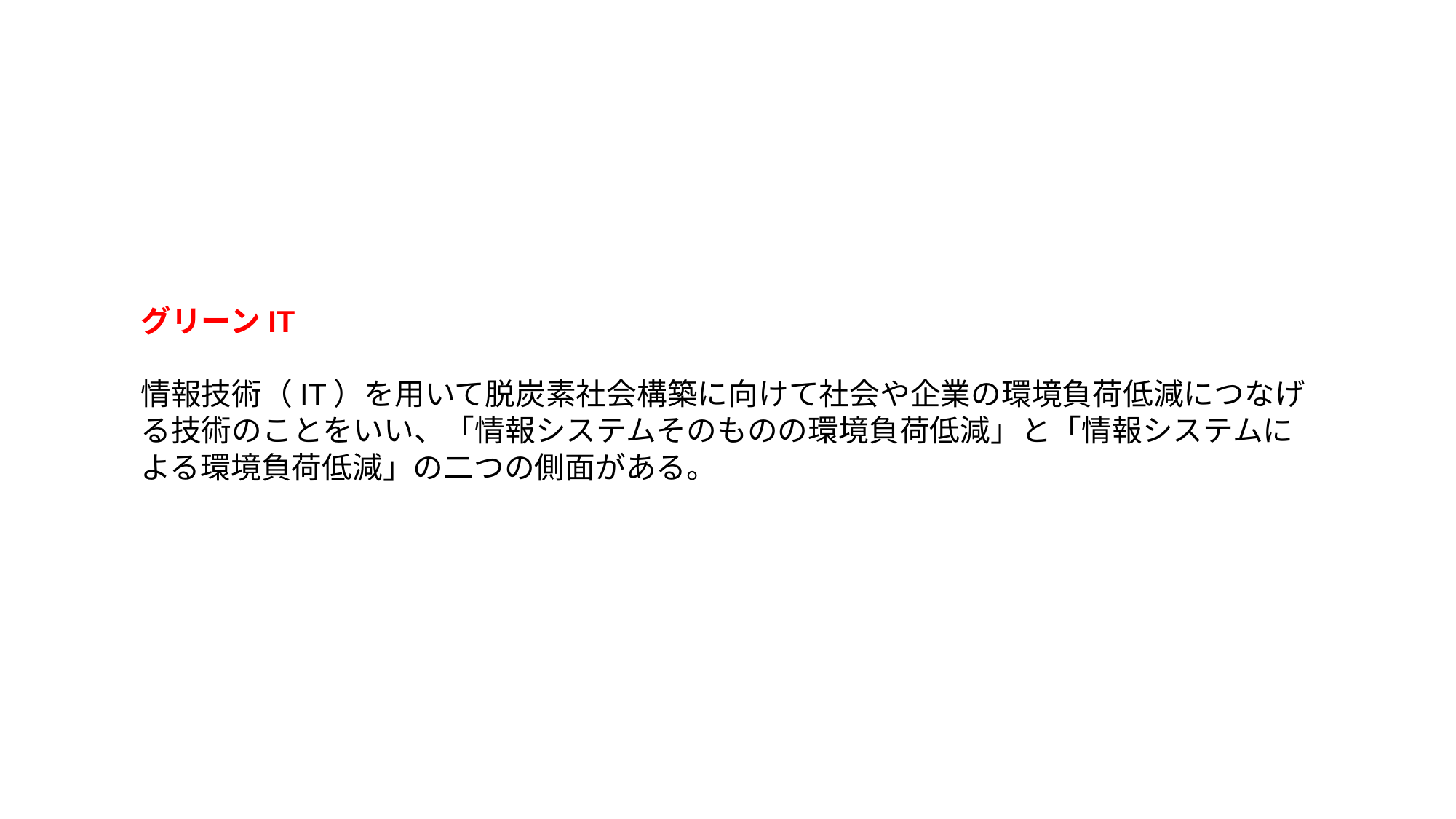

グリーンIT

情報技術（IT）を用いて脱炭素社会構築に向けて社会や企業の環境負荷低減につなげる技術のことをいい、「情報システムそのものの環境負荷低減」と「情報システムによる環境負荷低減」の二つの側面がある。